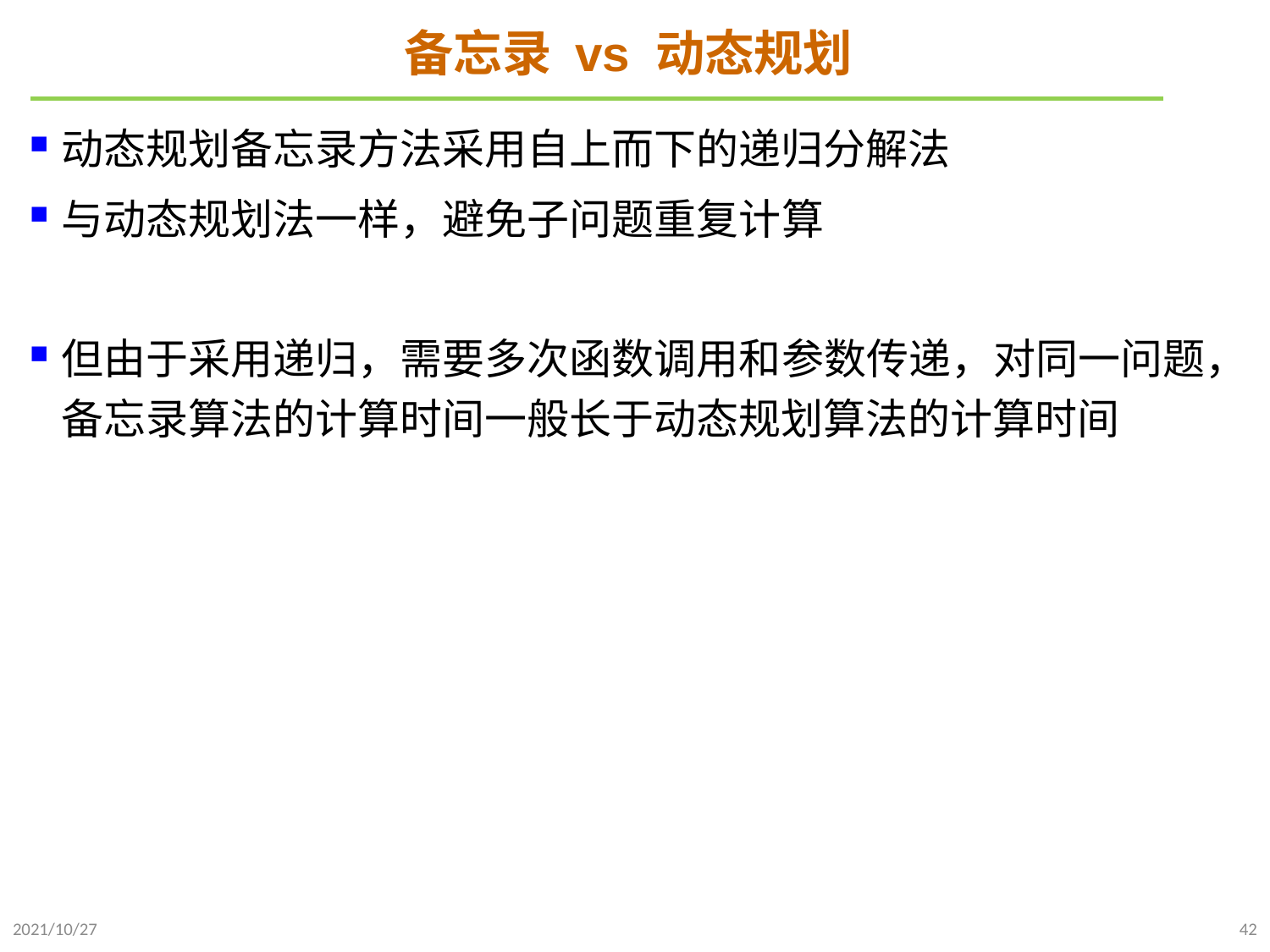

# 备忘录 vs 动态规划
动态规划备忘录方法采用自上而下的递归分解法
与动态规划法一样，避免子问题重复计算

但由于采用递归，需要多次函数调用和参数传递，对同一问题，备忘录算法的计算时间一般长于动态规划算法的计算时间

2021/10/27
42